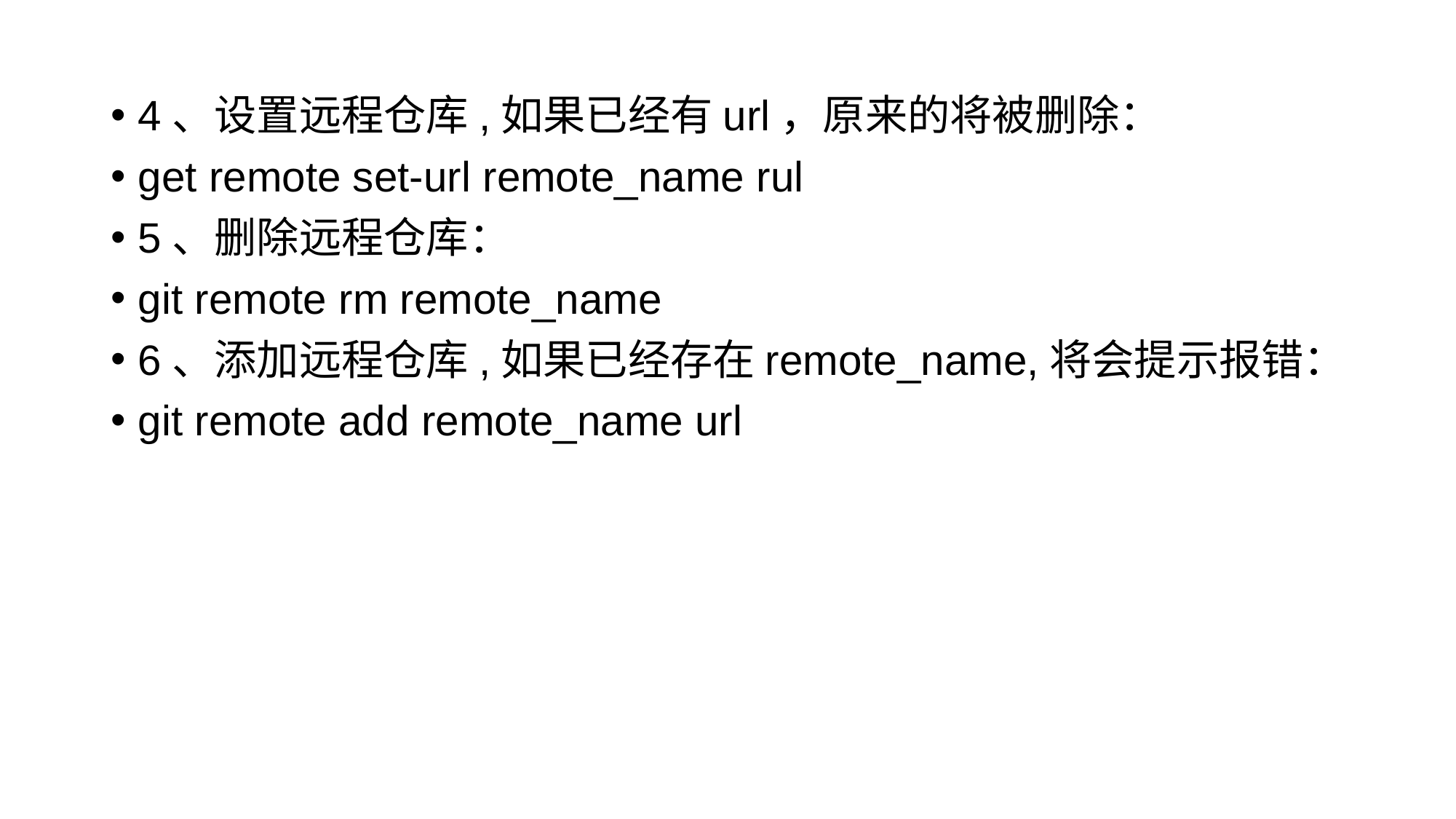

4、设置远程仓库,如果已经有url，原来的将被删除：
get remote set-url remote_name rul
5、删除远程仓库：
git remote rm remote_name
6、添加远程仓库,如果已经存在remote_name,将会提示报错：
git remote add remote_name url